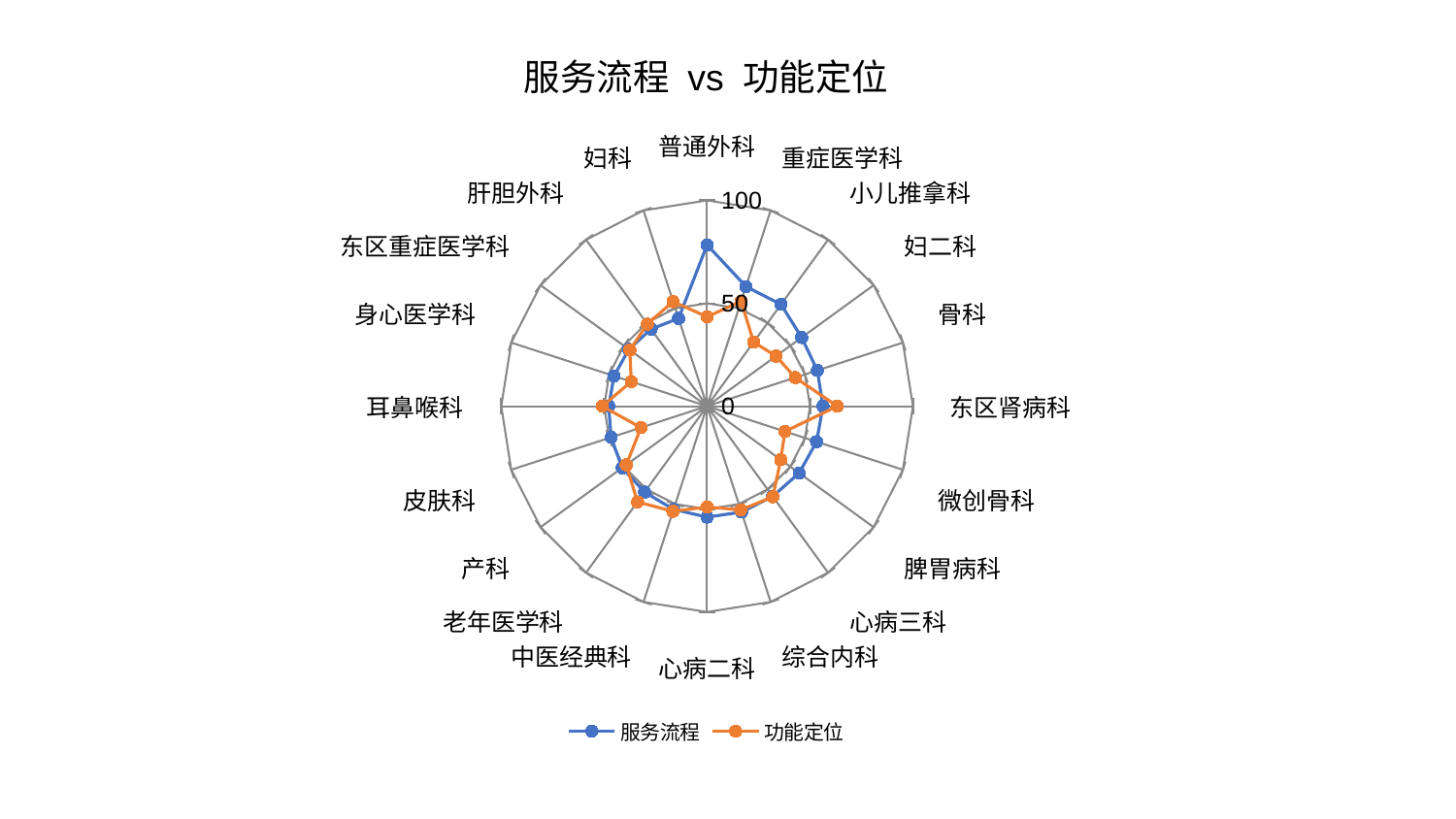

### Chart: 服务流程 vs 功能定位

| Category | 服务流程 | 功能定位 |
|---|---|---|
| 普通外科 | 78.39145071439467 | 43.43608852238782 |
| 重症医学科 | 61.14123518853105 | 53.57167489317235 |
| 小儿推拿科 | 61.123687123795385 | 38.4813304460503 |
| 妇二科 | 56.79928856687887 | 41.435405870622326 |
| 骨科 | 56.30894346167187 | 45.04384662690923 |
| 东区肾病科 | 56.29593280940472 | 63.30223822156812 |
| 微创骨科 | 55.926260687669455 | 39.79010631848224 |
| 脾胃病科 | 55.29266115111769 | 44.23264825052296 |
| 心病三科 | 54.204801119382125 | 54.396526994773254 |
| 综合内科 | 54.12017139755789 | 52.98578958349545 |
| 心病二科 | 53.906501473462534 | 48.96839101034114 |
| 中医经典科 | 52.721572352263436 | 53.74037285905126 |
| 老年医学科 | 51.6235085853677 | 57.5005130173569 |
| 产科 | 50.971111593137834 | 48.55351831250344 |
| 皮肤科 | 49.009932364080605 | 33.77255610696034 |
| 耳鼻喉科 | 47.79297608612322 | 50.94171348380895 |
| 身心医学科 | 47.53637022351755 | 38.71242638881983 |
| 东区重症医学科 | 47.00031119387123 | 46.39375850929023 |
| 肝胆外科 | 46.295136921343186 | 49.35655419122536 |
| 妇科 | 44.85552380514751 | 53.43984048939096 |
47